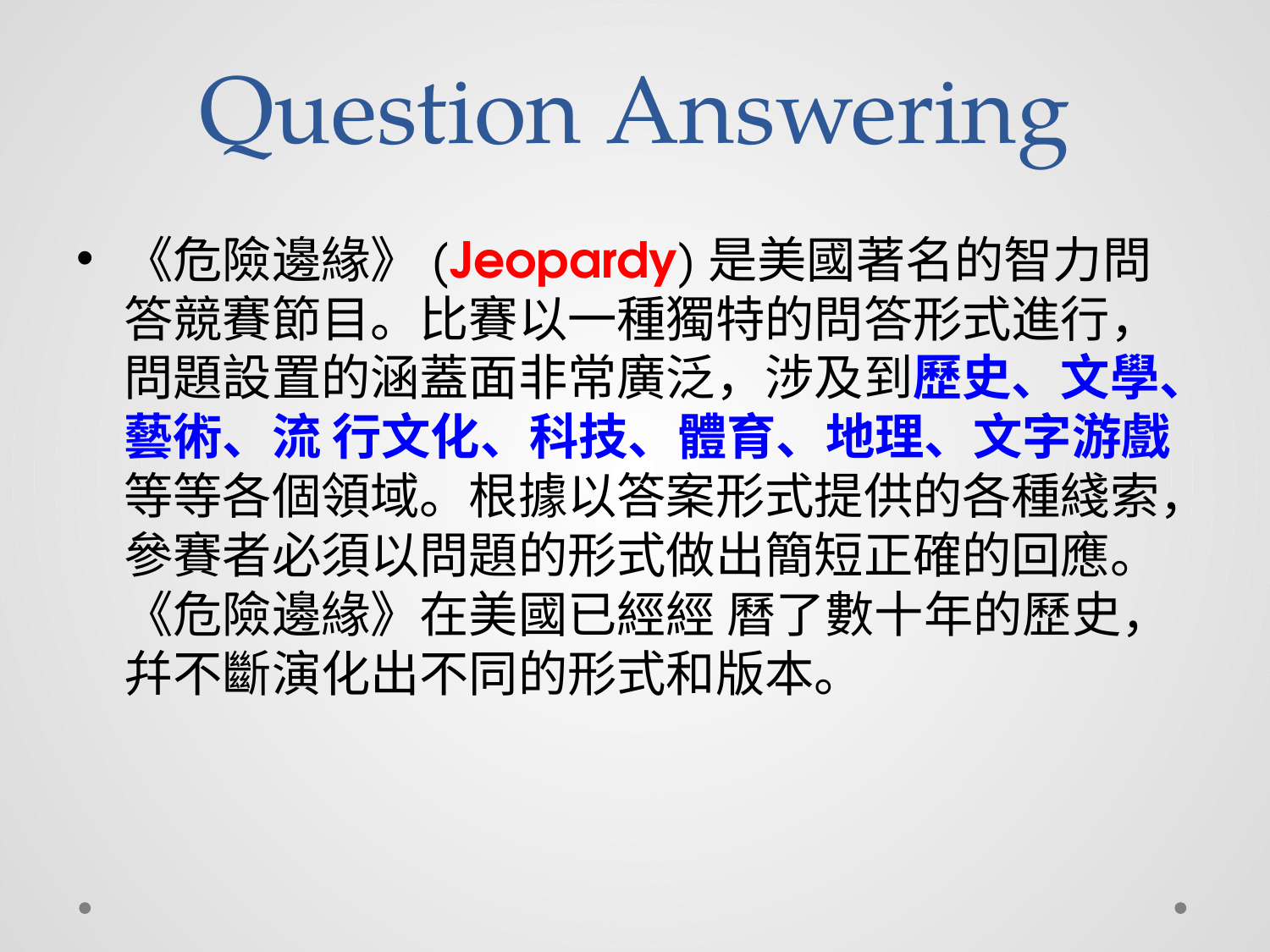

# Question Answering
《危險邊緣》(Jeopardy)是美國著名的智力問答競賽節目。比賽以一種獨特的問答形式進行，問題設置的涵蓋面非常廣泛，涉及到歷史、文學、藝術、流 行文化、科技、體育、地理、文字游戲等等各個領域。根據以答案形式提供的各種綫索，參賽者必須以問題的形式做出簡短正確的回應。《危險邊緣》在美國已經經 曆了數十年的歷史，幷不斷演化出不同的形式和版本。